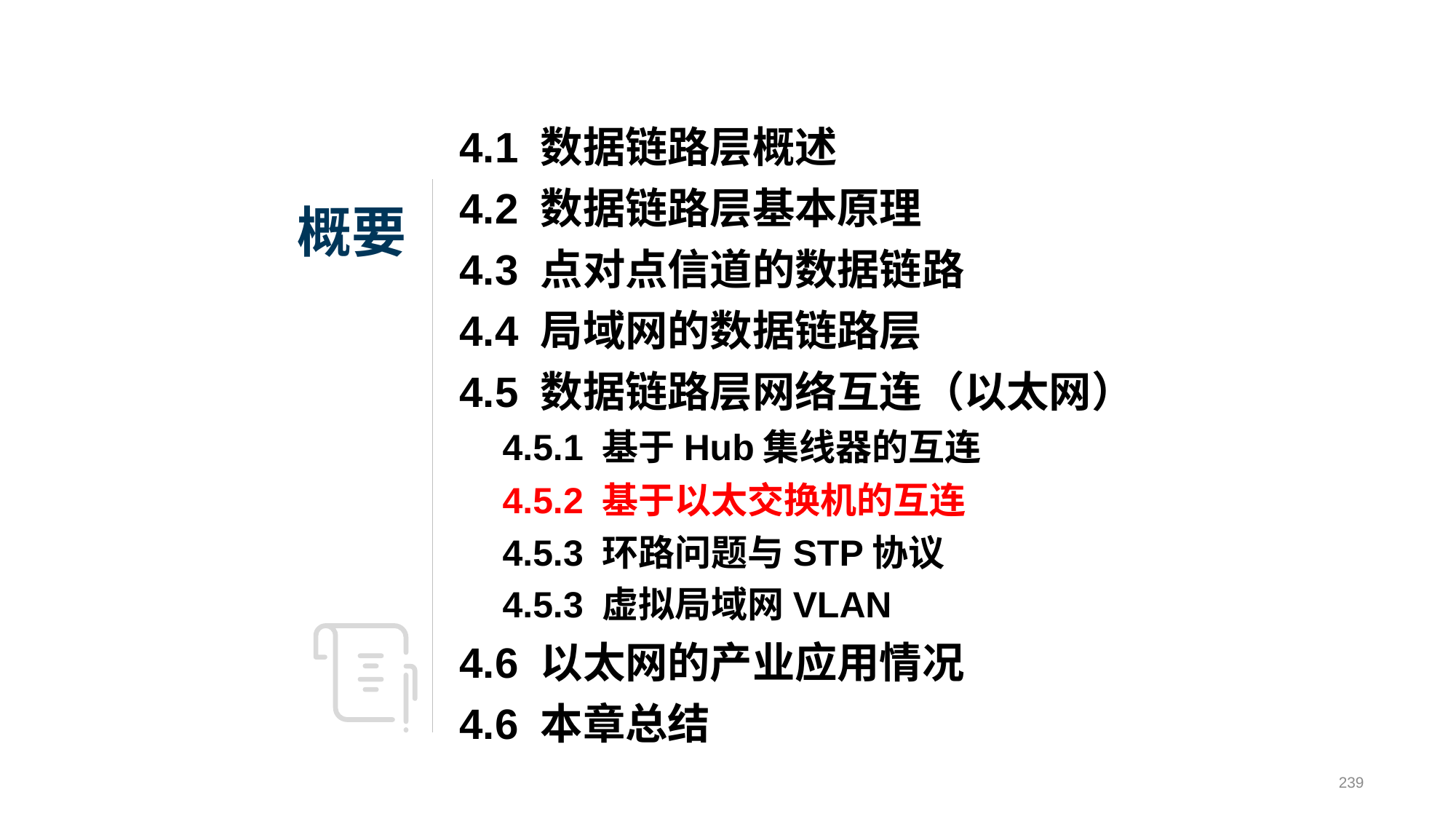

4.1 数据链路层概述
4.2 数据链路层基本原理
4.3 点对点信道的数据链路
4.4 局域网的数据链路层
4.5 数据链路层网络互连（以太网）
4.5.1 基于Hub集线器的互连
4.5.2 基于以太交换机的互连
4.5.3 环路问题与STP协议
4.5.3 虚拟局域网VLAN
4.6 以太网的产业应用情况
4.6 本章总结

# 概要
239